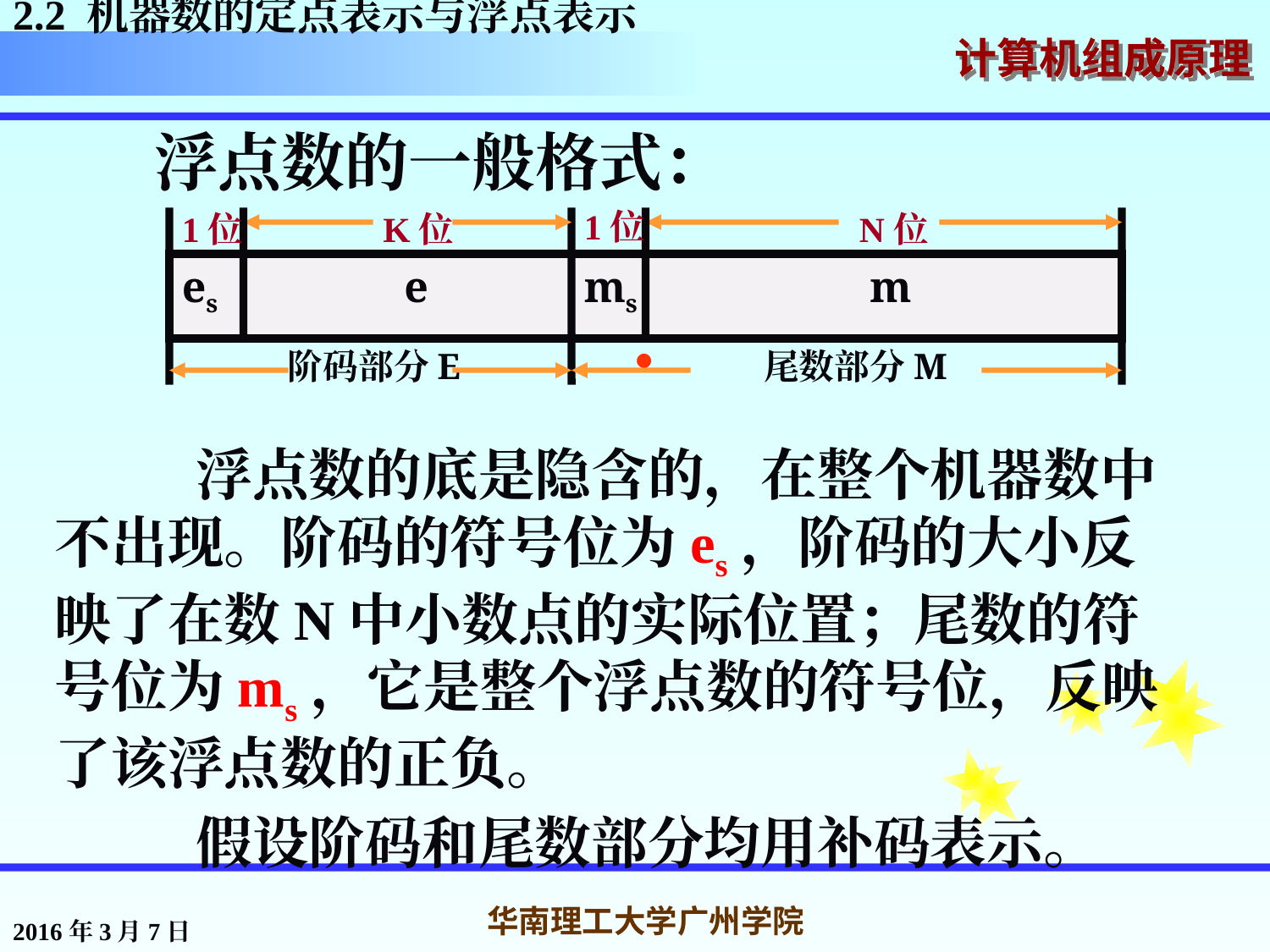

2.2 机器数的定点表示与浮点表示
      浮点数的一般格式：
1位
1位
K位
N位

es

e

ms

m
•

阶码部分E

尾数部分M

         浮点数的底是隐含的，在整个机器数中不出现。阶码的符号位为es，阶码的大小反映了在数N中小数点的实际位置；尾数的符号位为ms，它是整个浮点数的符号位，反映了该浮点数的正负。
         假设阶码和尾数部分均用补码表示。
2016年3月7日
华南理工大学广州学院